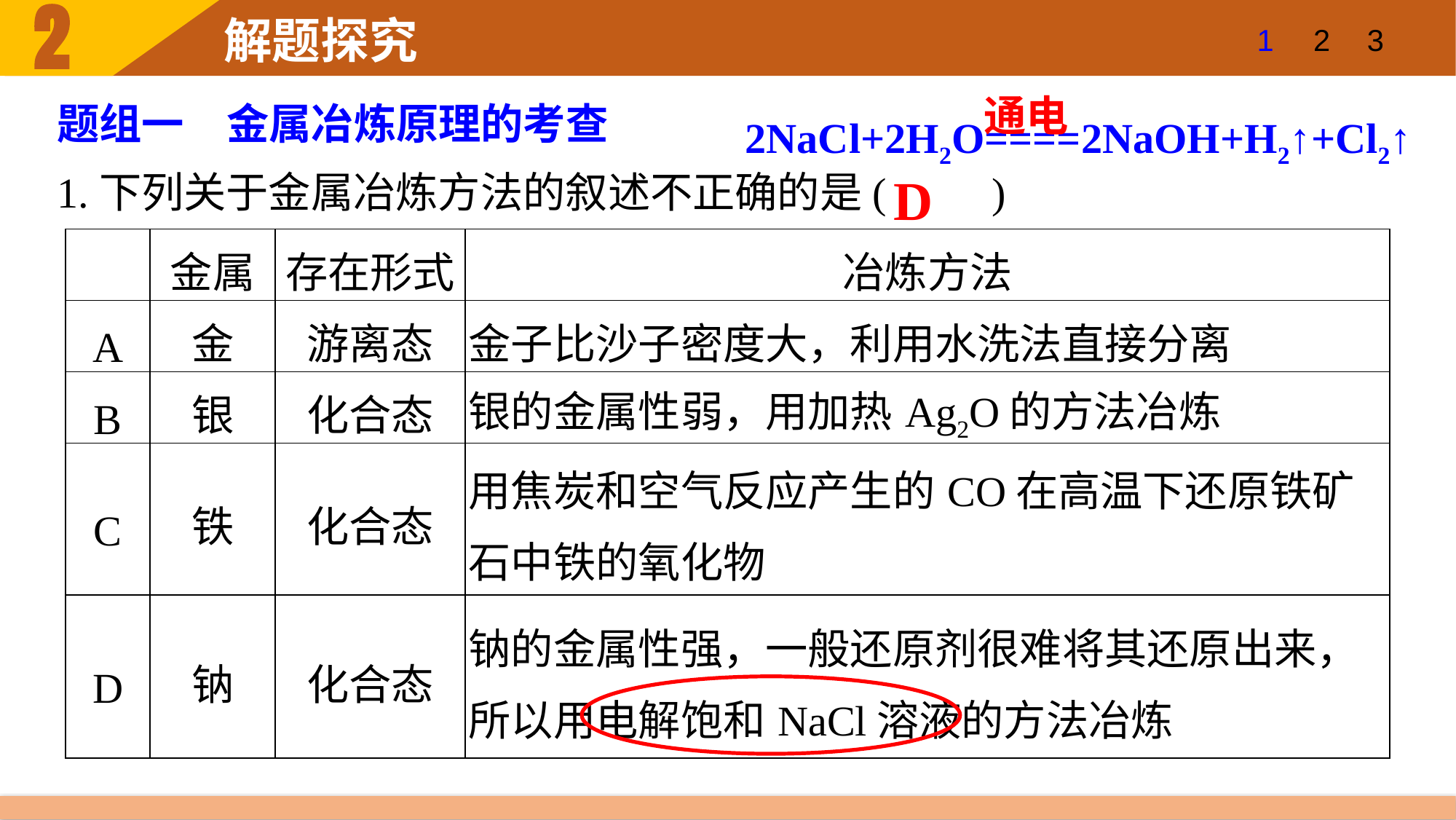

1
2
3
通电
题组一　金属冶炼原理的考查
1.下列关于金属冶炼方法的叙述不正确的是(　　)
2NaCl+2H2O====2NaOH+H2↑+Cl2↑
D
|  | 金属 | 存在形式 | 冶炼方法 |
| --- | --- | --- | --- |
| A | 金 | 游离态 | 金子比沙子密度大，利用水洗法直接分离 |
| B | 银 | 化合态 | 银的金属性弱，用加热Ag2O的方法冶炼 |
| C | 铁 | 化合态 | 用焦炭和空气反应产生的CO在高温下还原铁矿石中铁的氧化物 |
| D | 钠 | 化合态 | 钠的金属性强，一般还原剂很难将其还原出来，所以用电解饱和NaCl溶液的方法冶炼 |